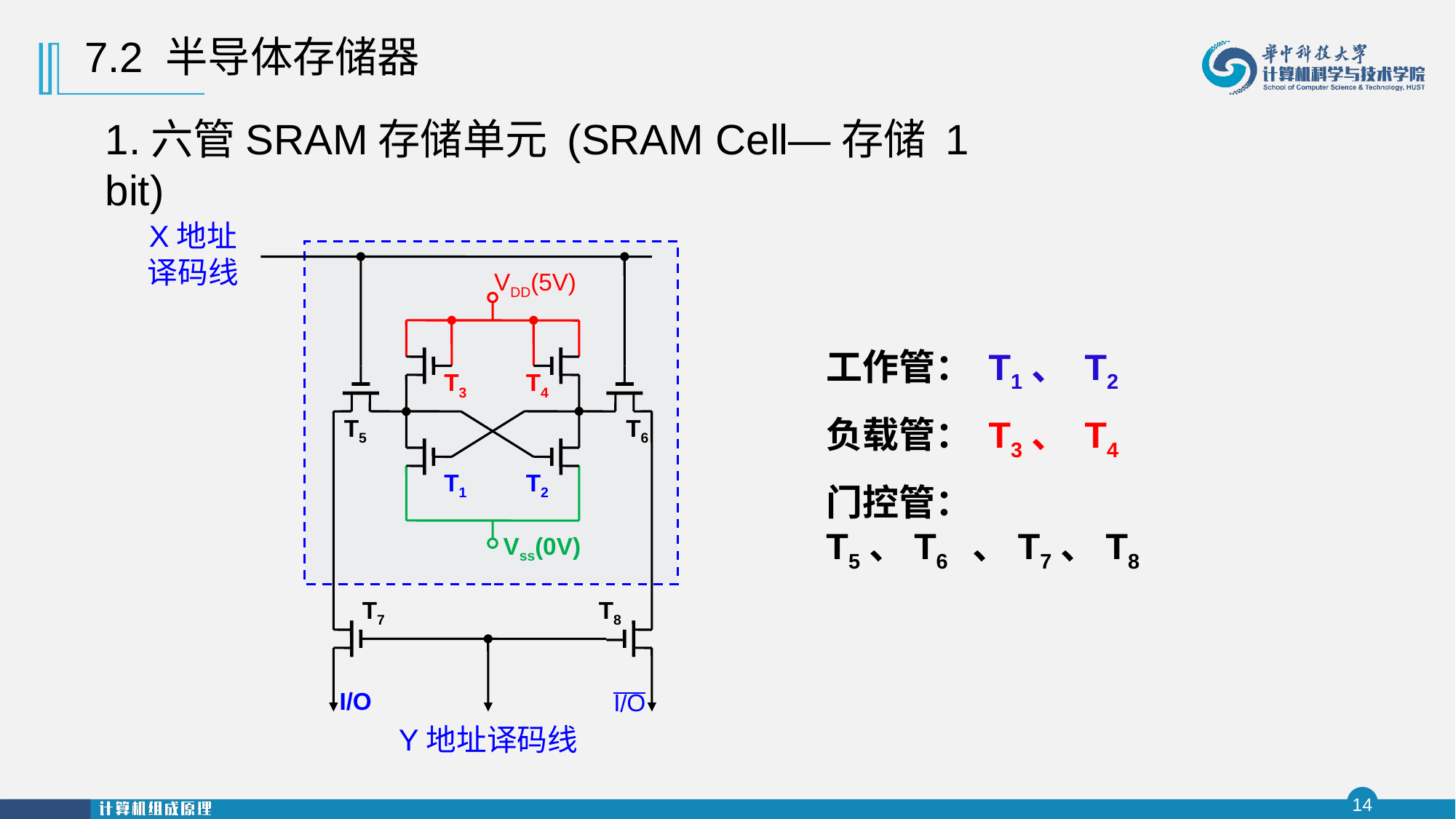

7.2 半导体存储器
1.六管SRAM存储单元 (SRAM Cell—存储 1 bit)
X地址译码线

VDD(5V)

工作管： T1、 T2
负载管： T3、 T4
门控管： T5、T6  、T7、T8

T3
T4

T5
T6

T1
T2

Vss(0V)
T7
T8

I/O
O/I
Y地址译码线